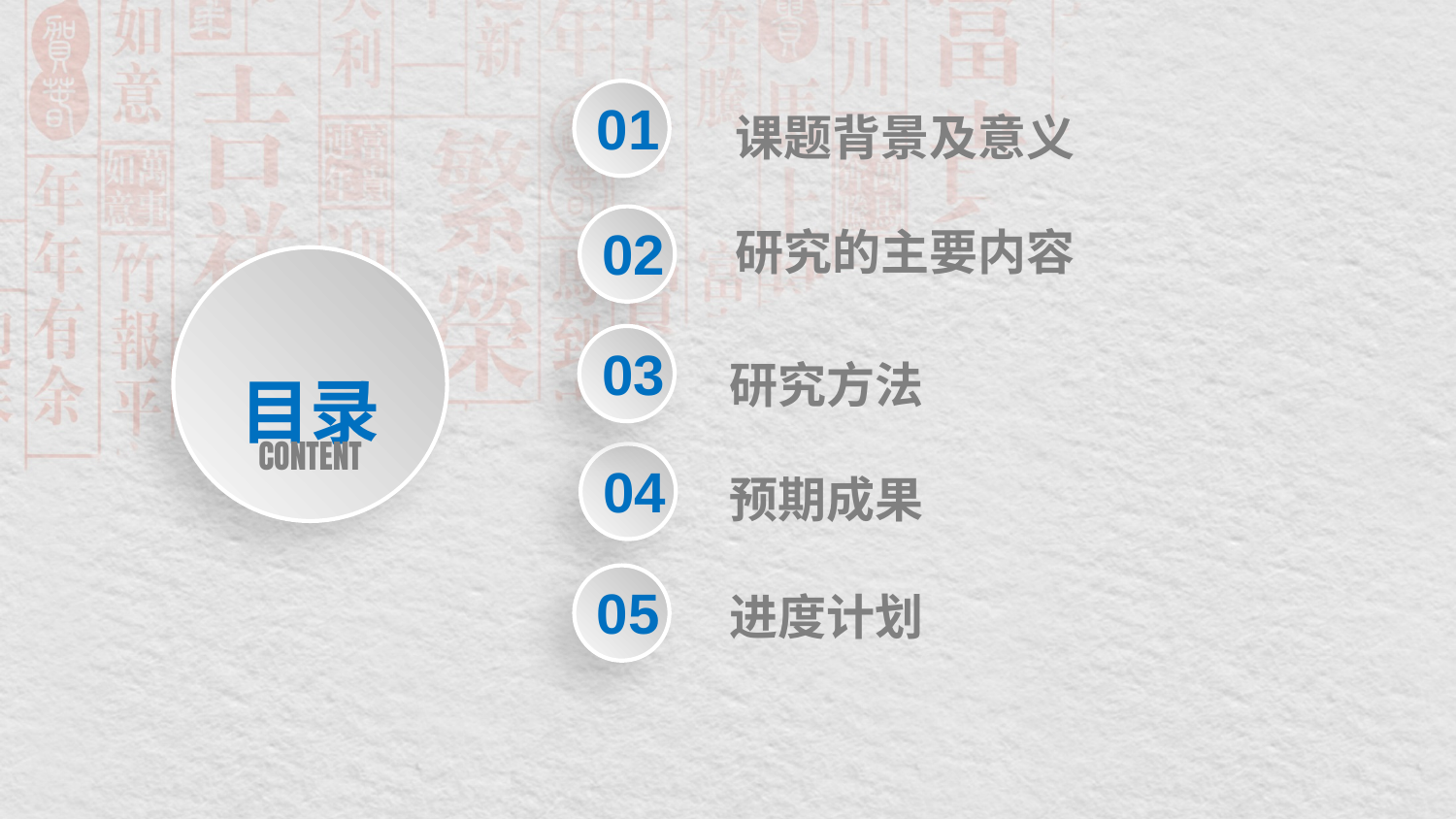

01
课题背景及意义

02
研究的主要内容

目录
CONTENT

03
研究方法

04
预期成果

05
进度计划